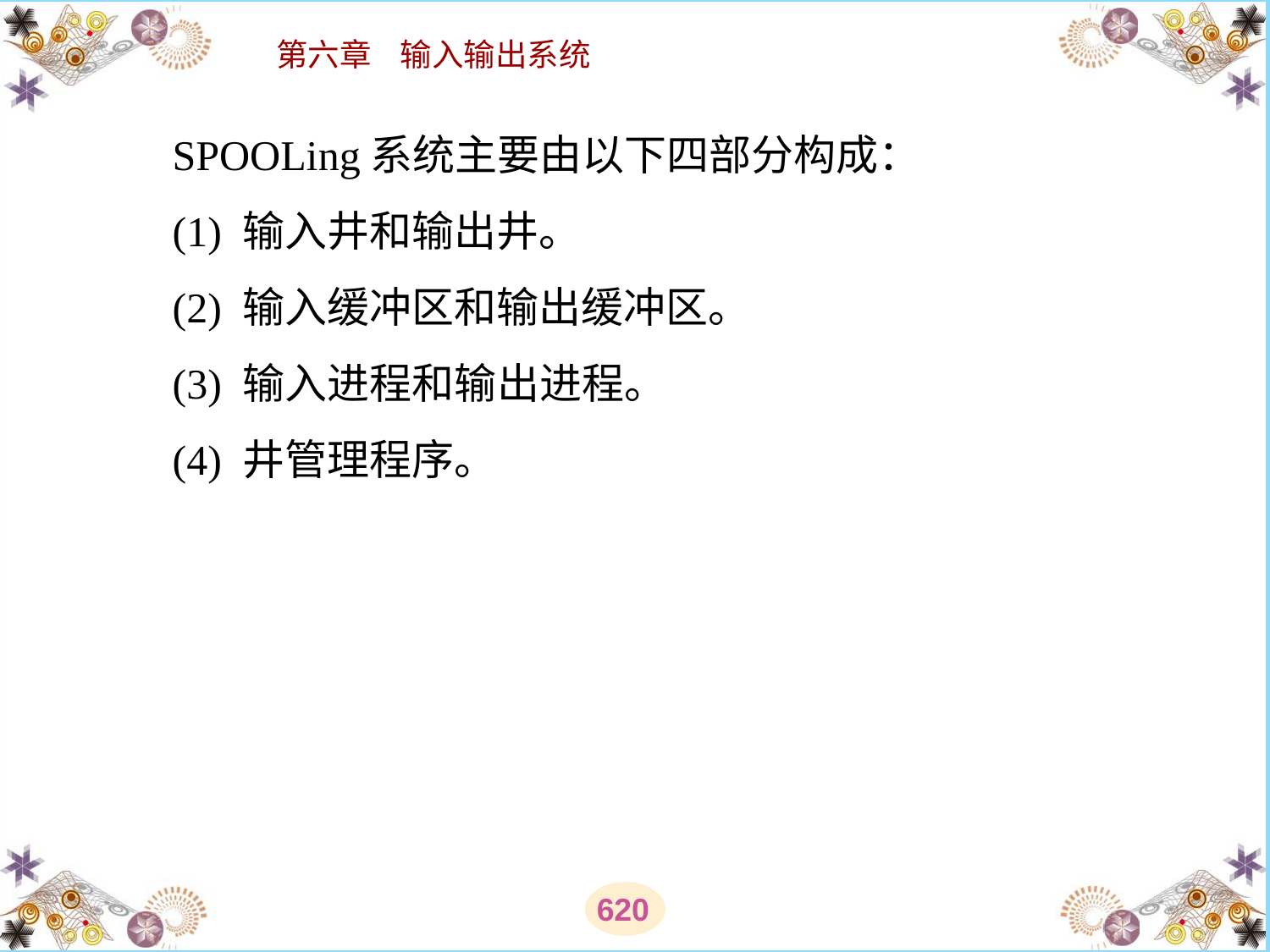

# SPOOLing系统主要由以下四部分构成： 　　(1) 输入井和输出井。 　　(2) 输入缓冲区和输出缓冲区。 　　(3) 输入进程和输出进程。 　　(4) 井管理程序。